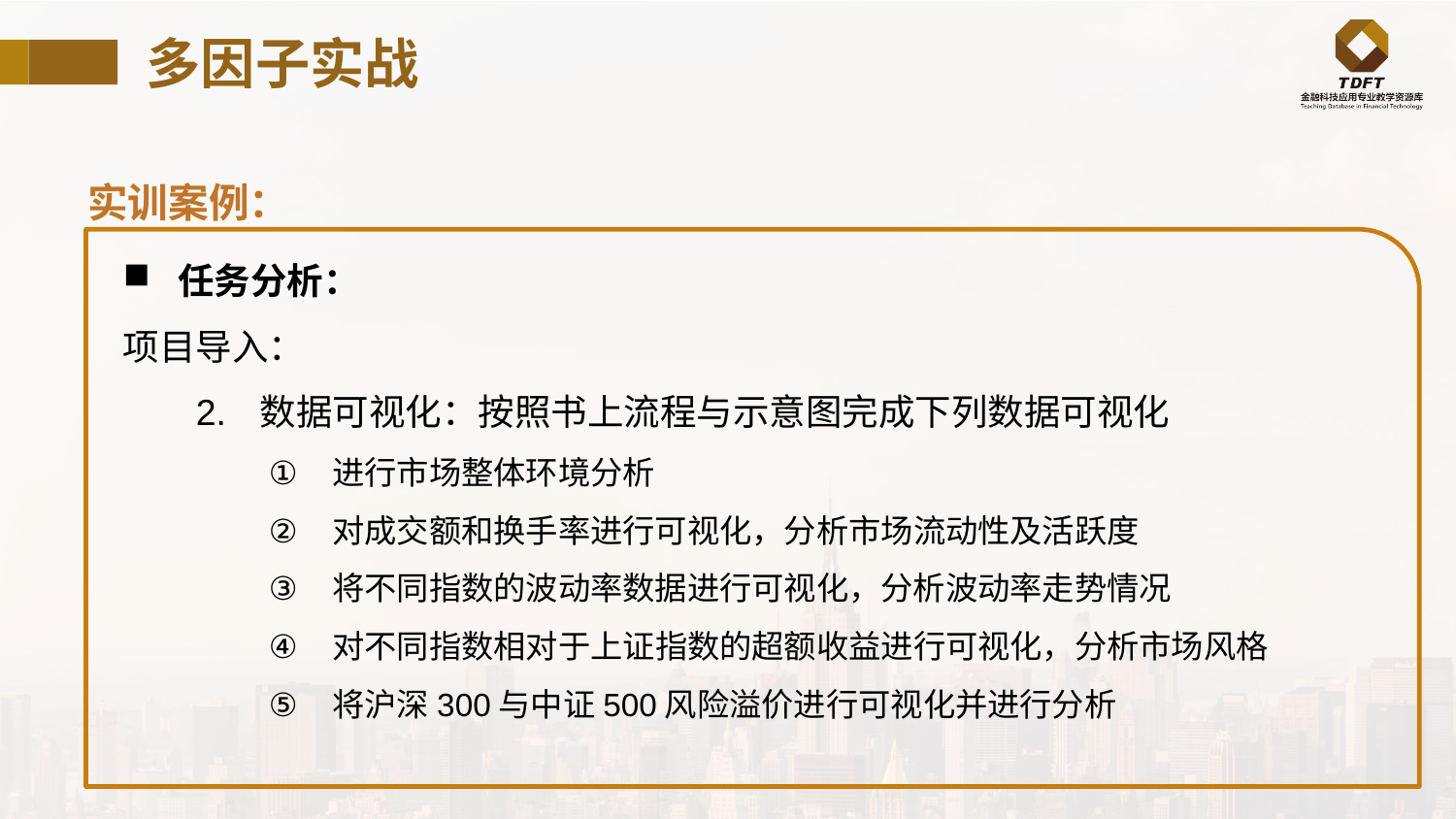

# 多因子实战

实训案例：
任务分析：
项目导入：
数据可视化：按照书上流程与示意图完成下列数据可视化
进行市场整体环境分析
对成交额和换手率进行可视化，分析市场流动性及活跃度
将不同指数的波动率数据进行可视化，分析波动率走势情况
对不同指数相对于上证指数的超额收益进行可视化，分析市场风格
将沪深300与中证500风险溢价进行可视化并进行分析